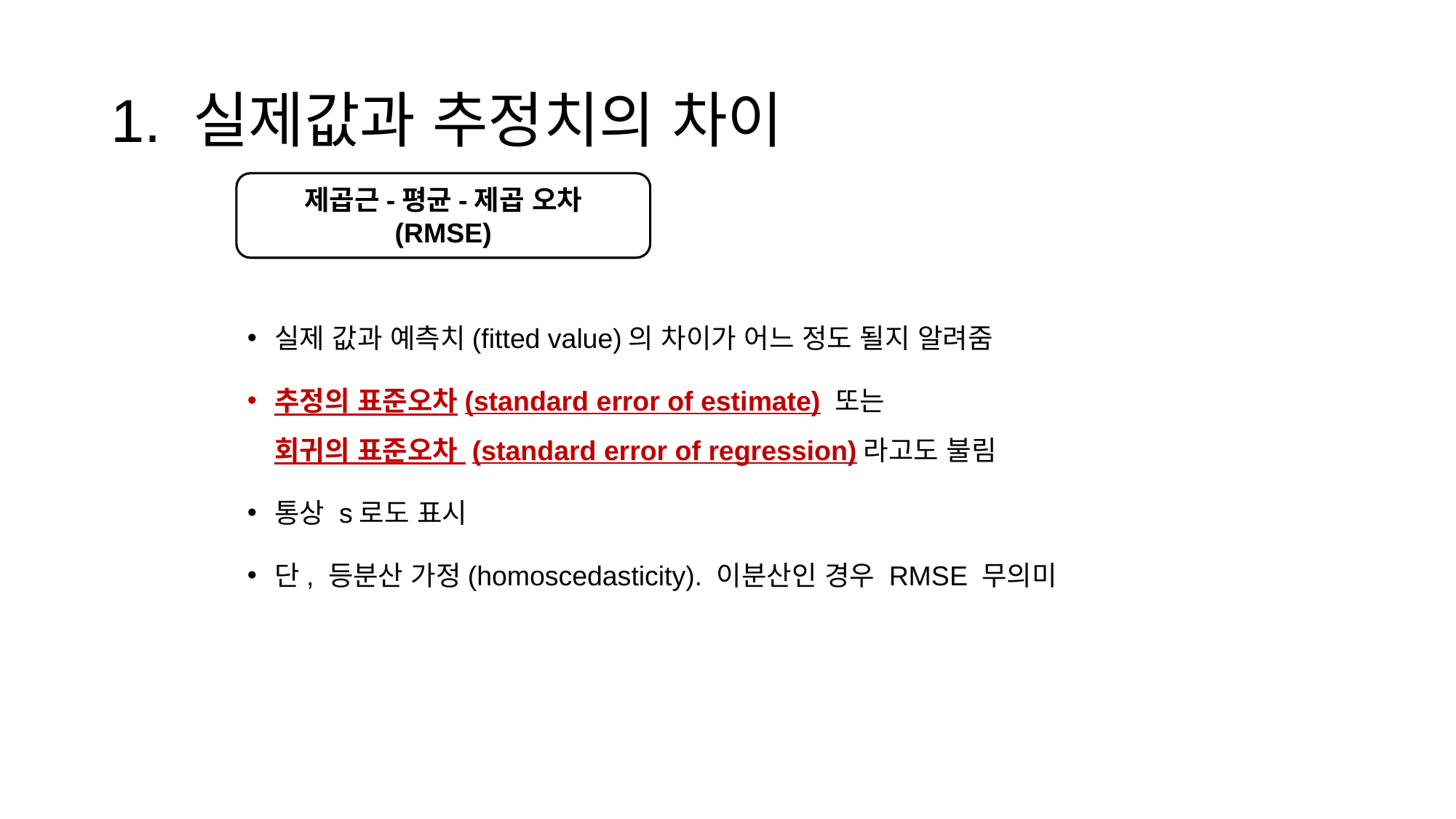

# 1. 실제값과 추정치의 차이

실제 값과 예측치(fitted value)의 차이가 어느 정도 될지 알려줌
추정의 표준오차(standard error of estimate) 또는
회귀의 표준오차 (standard error of regression)라고도 불림
통상 s로도 표시
단, 등분산 가정(homoscedasticity). 이분산인 경우 RMSE 무의미
제곱근-평균-제곱 오차 (RMSE)